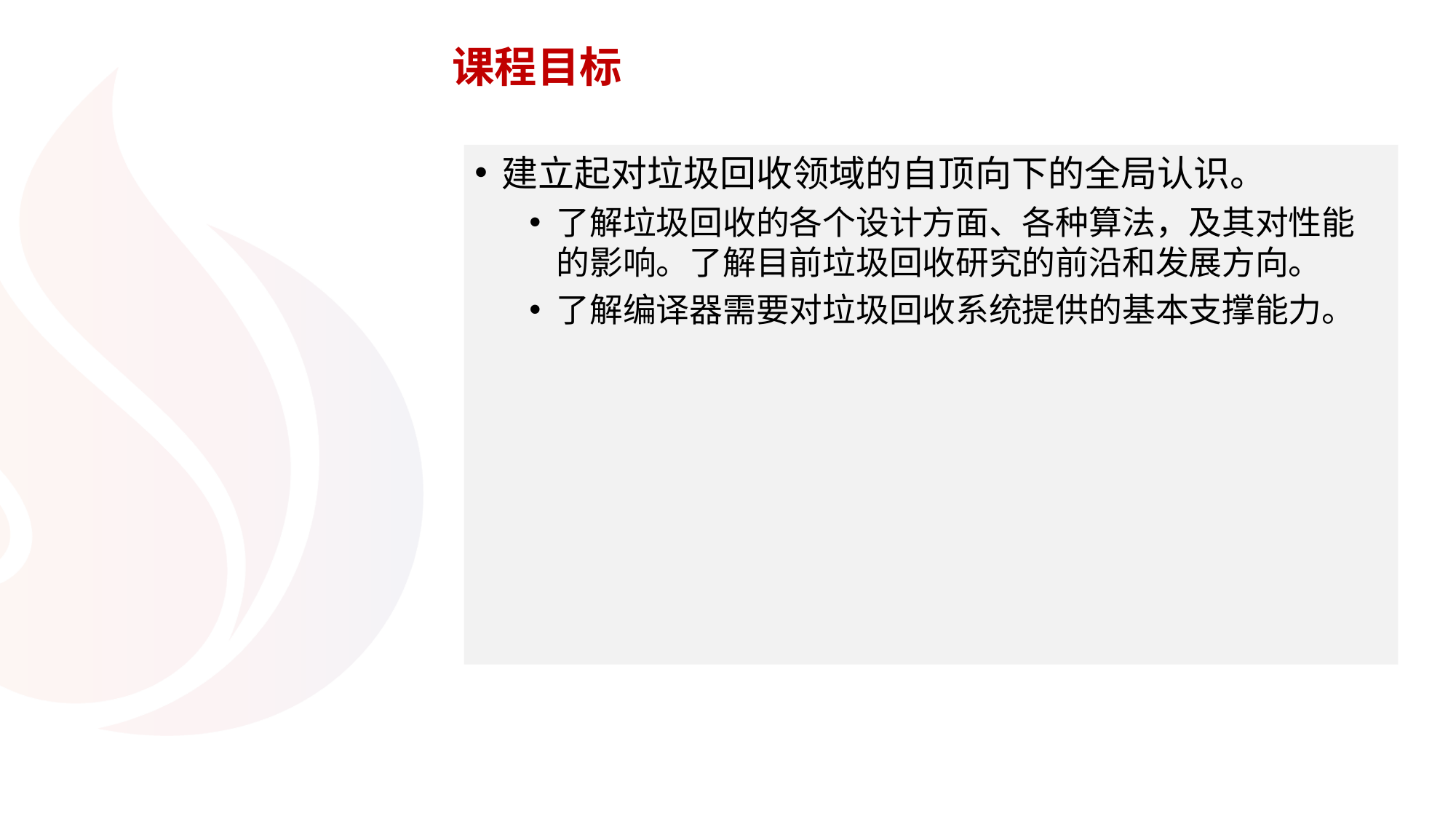

# 课程目标
建立起对垃圾回收领域的自顶向下的全局认识。
了解垃圾回收的各个设计方面、各种算法，及其对性能的影响。了解目前垃圾回收研究的前沿和发展方向。
了解编译器需要对垃圾回收系统提供的基本支撑能力。